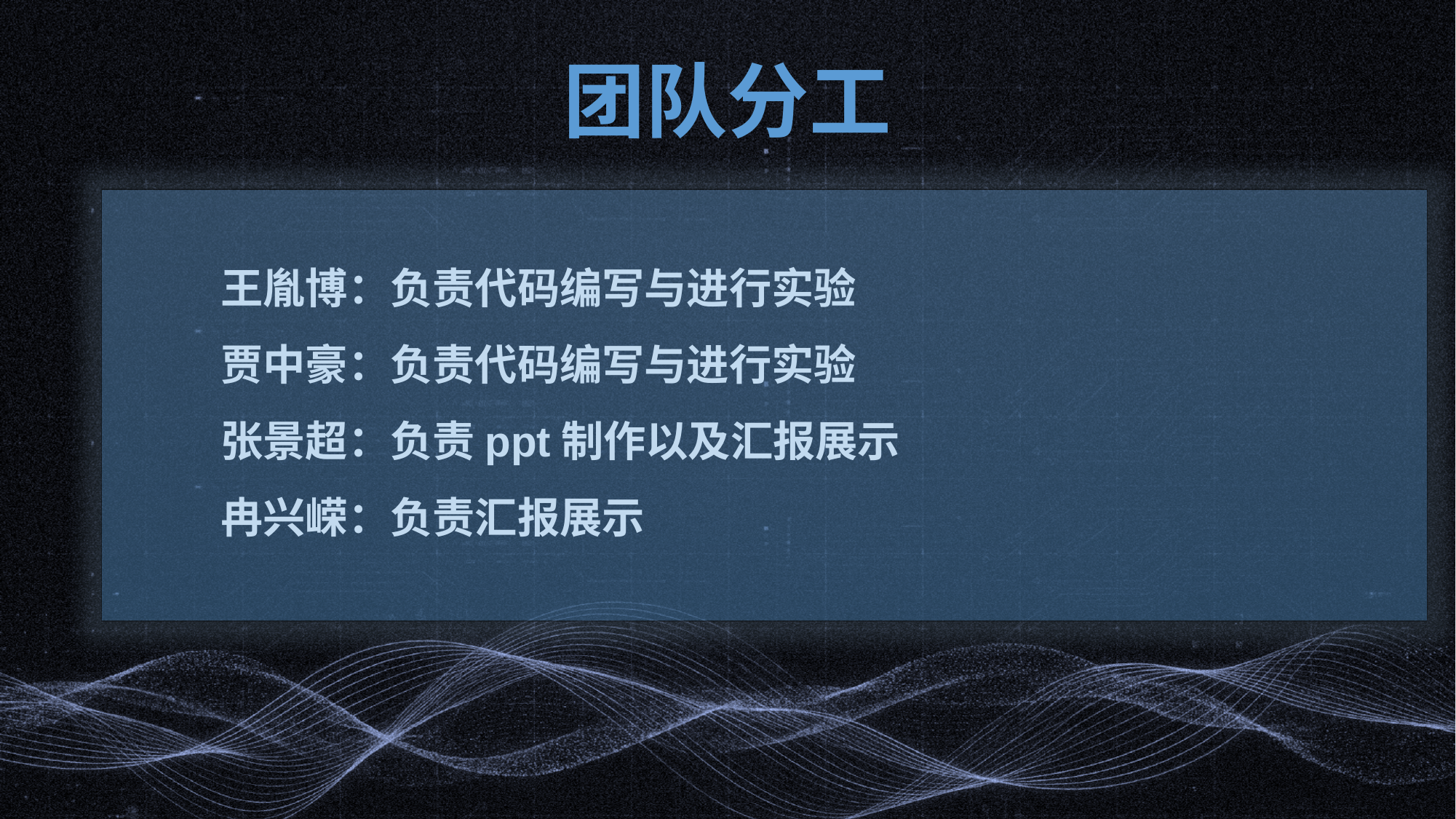

团队分工

王胤博：负责代码编写与进行实验
贾中豪：负责代码编写与进行实验
张景超：负责ppt制作以及汇报展示
冉兴嵘：负责汇报展示